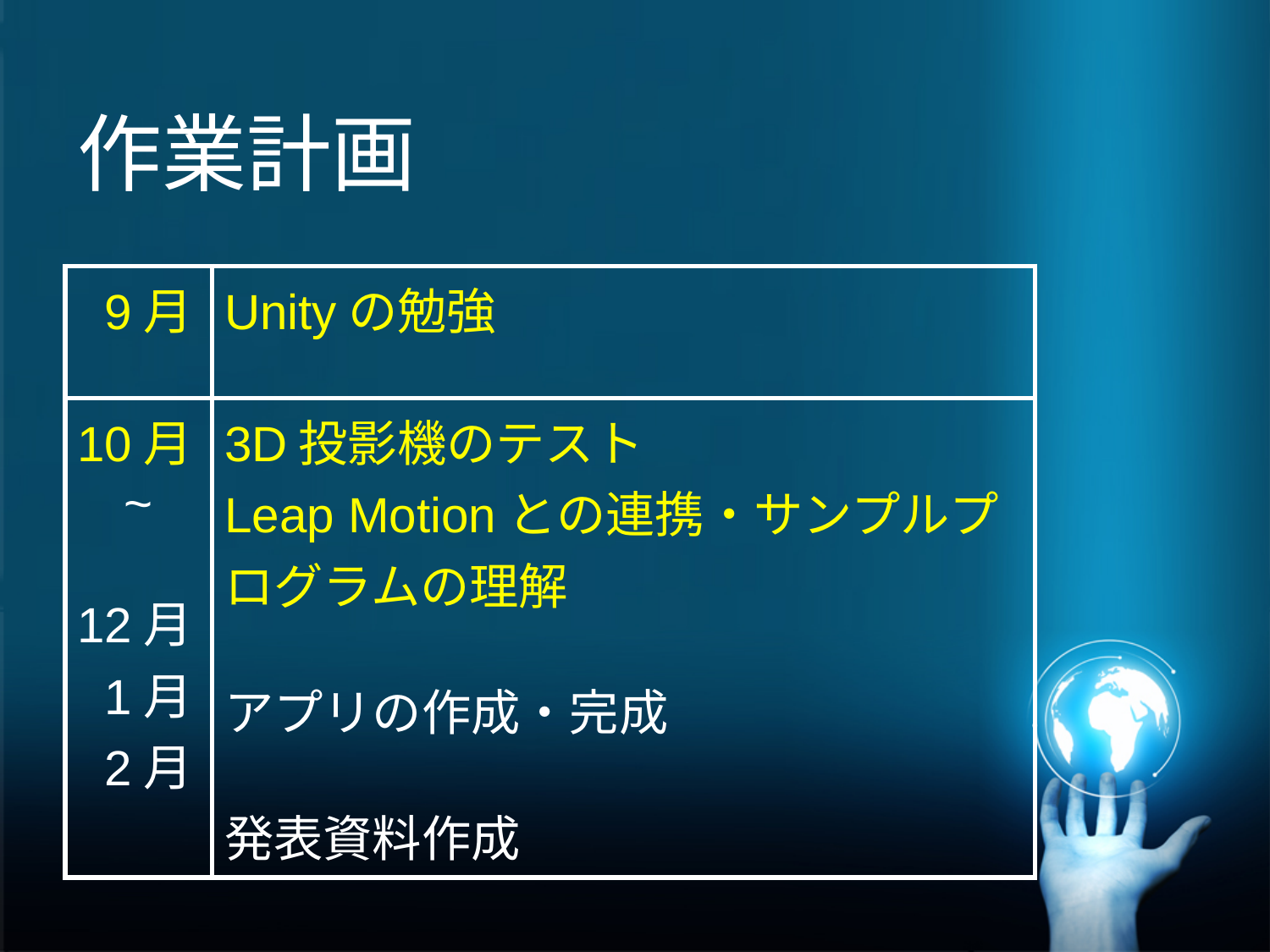

# 作業計画
| 9月 | Unityの勉強 |
| --- | --- |
| 10月 ~ 12月 1月 2月 | 3D投影機のテスト Leap Motionとの連携・サンプルプログラムの理解 アプリの作成・完成 発表資料作成 |